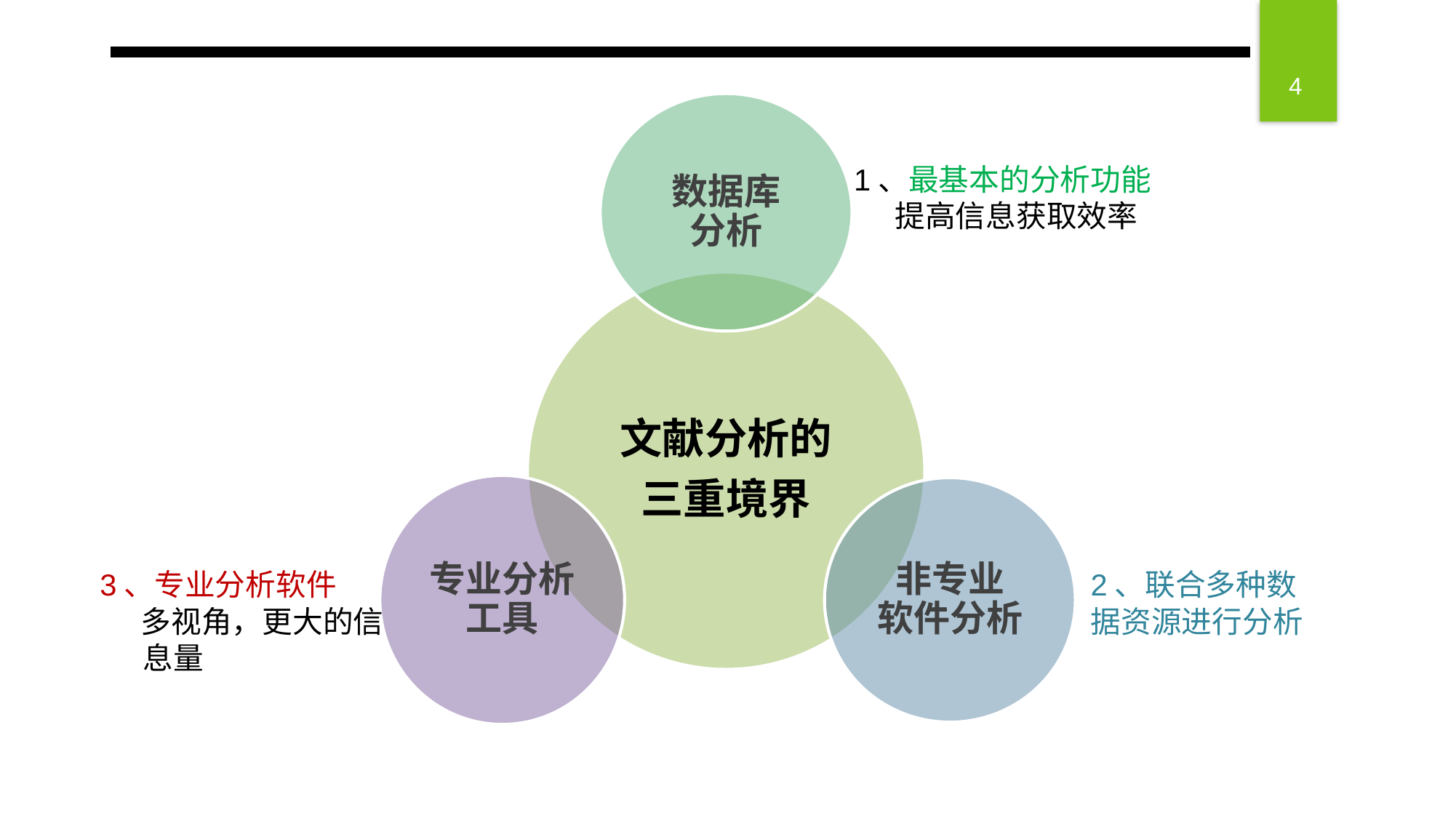

文献分析的
三重境界
数据库
分析
非专业
软件分析
专业分析工具
1、最基本的分析功能
     提高信息获取效率
3、专业分析软件
     多视角，更大的信息量
2、联合多种数据资源进行分析